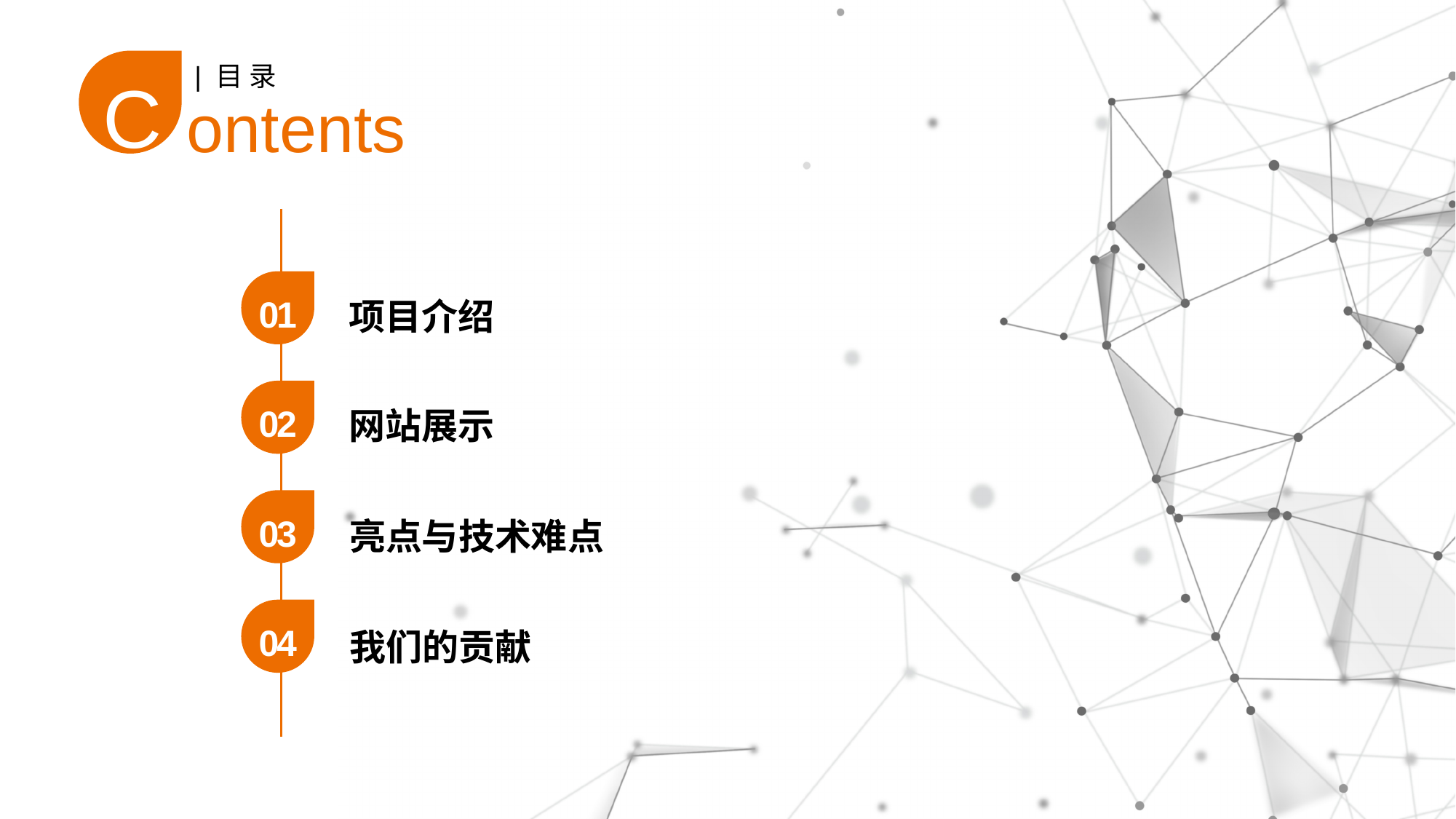

C
| 目 录

ontents

01
项目介绍

02
网站展示

03
亮点与技术难点

04
我们的贡献